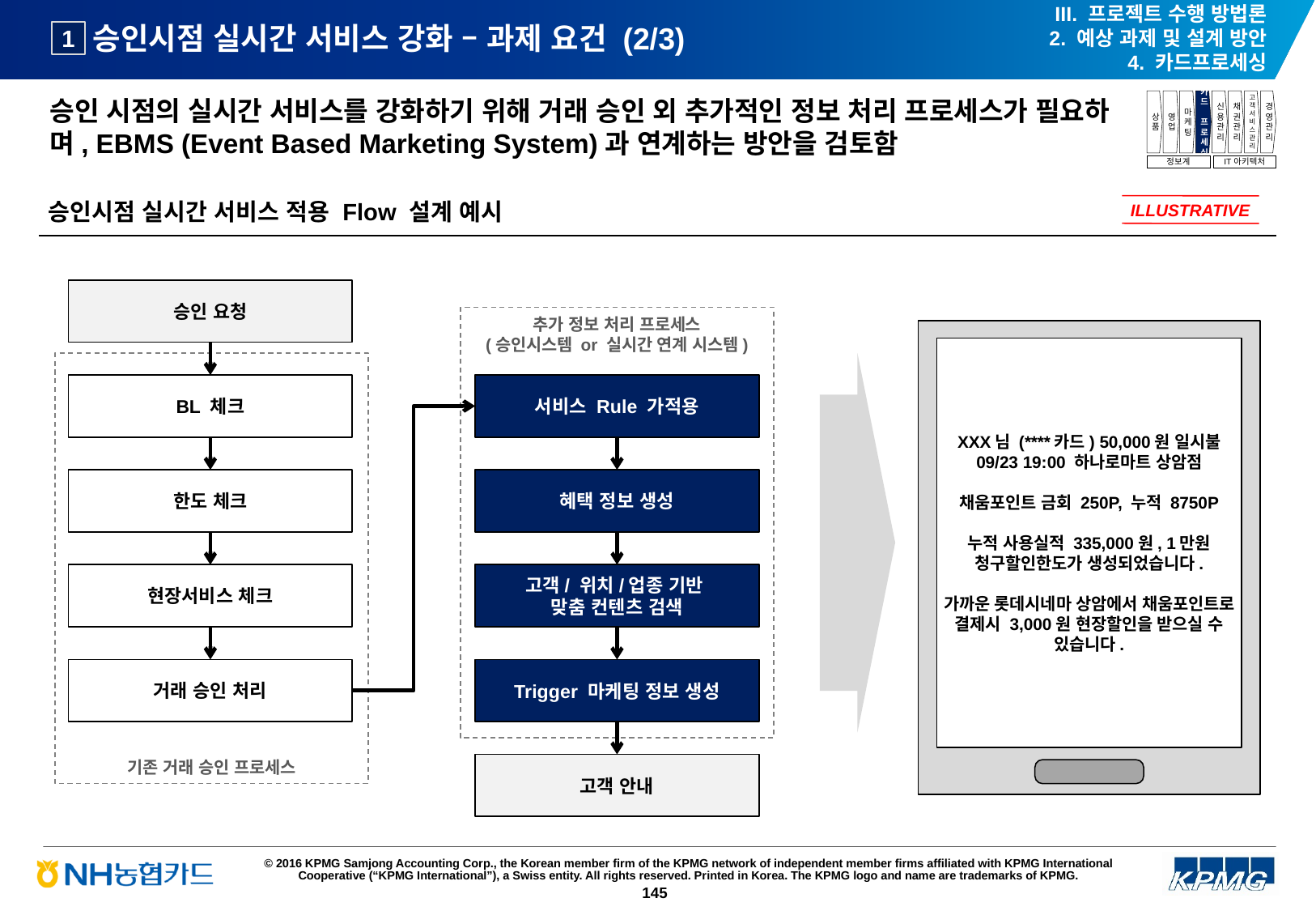

III. 프로젝트 수행 방법론
2. 예상 과제 및 설계 방안
4. 카드프로세싱
# 승인시점 실시간 서비스 강화 – 과제 요건 (2/3)
1
승인 시점의 실시간 서비스를 강화하기 위해 거래 승인 외 추가적인 정보 처리 프로세스가 필요하며, EBMS (Event Based Marketing System)과 연계하는 방안을 검토함
상품
영업
마케팅
카드
프로세싱
신용관리
채권관리
고객서비스관리
경영관리
정보계
IT아키텍처
승인시점 실시간 서비스 적용 Flow 설계 예시
ILLUSTRATIVE
승인 요청
추가 정보 처리 프로세스
(승인시스템 or 실시간 연계 시스템)

XXX님 (****카드) 50,000원 일시불 09/23 19:00 하나로마트 상암점

채움포인트 금회 250P, 누적 8750P

누적 사용실적 335,000원, 1만원 청구할인한도가 생성되었습니다.

가까운 롯데시네마 상암에서 채움포인트로 결제시 3,000원 현장할인을 받으실 수 있습니다.
기존 거래 승인 프로세스

BL 체크
서비스 Rule 가적용
한도 체크
혜택 정보 생성
현장서비스 체크
고객/ 위치/업종 기반
맞춤 컨텐츠 검색
거래 승인 처리
Trigger 마케팅 정보 생성
고객 안내